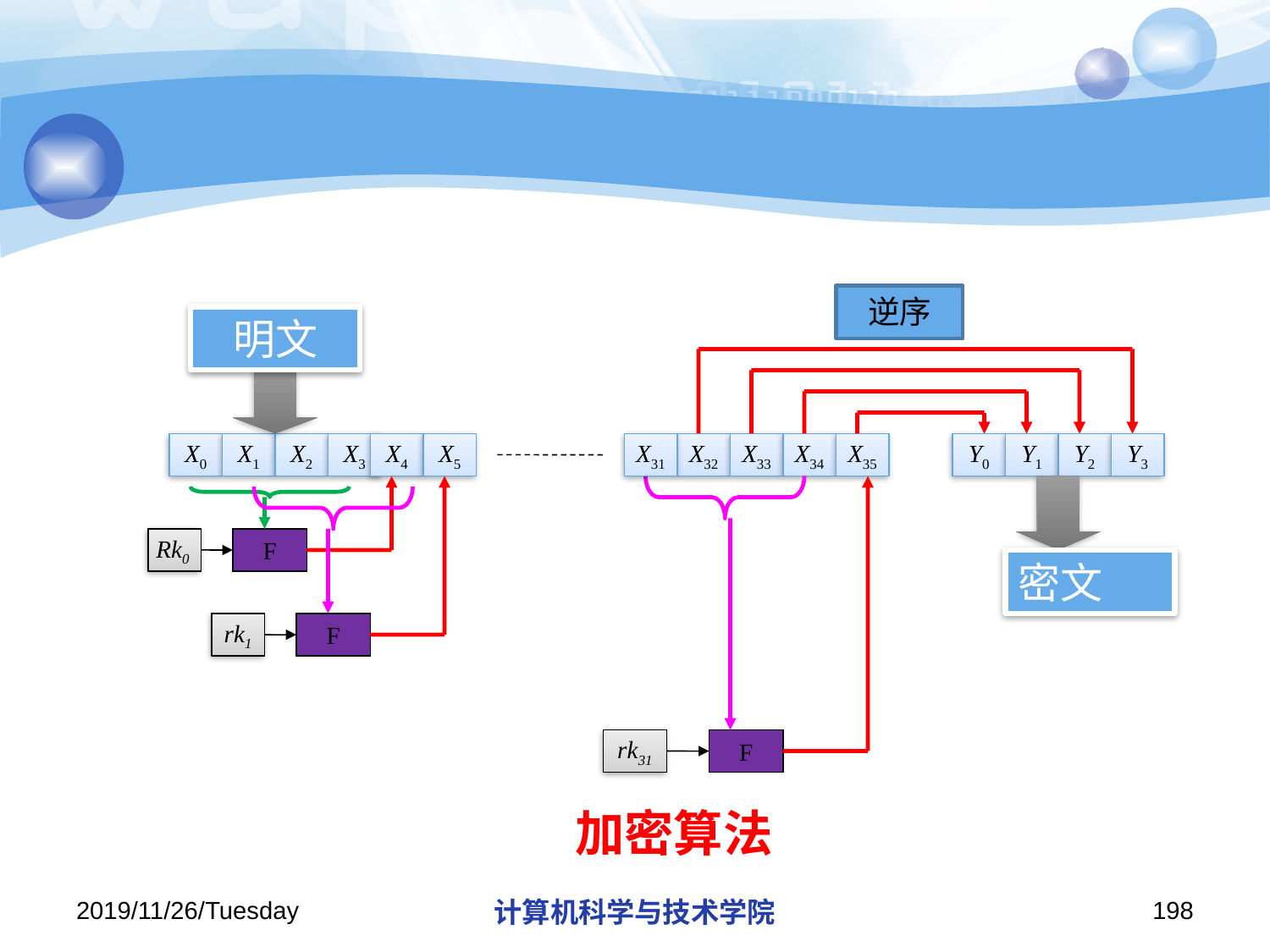

#
逆序
明文

X0
X1
X2
X3
X4
X5
X31
X32
X33
X34
X35
Y0
Y1
Y2
Y3

Rk0
F

密文
rk1
F

rk31
F

加密算法
2019/11/26/Tuesday
计算机科学与技术学院
198